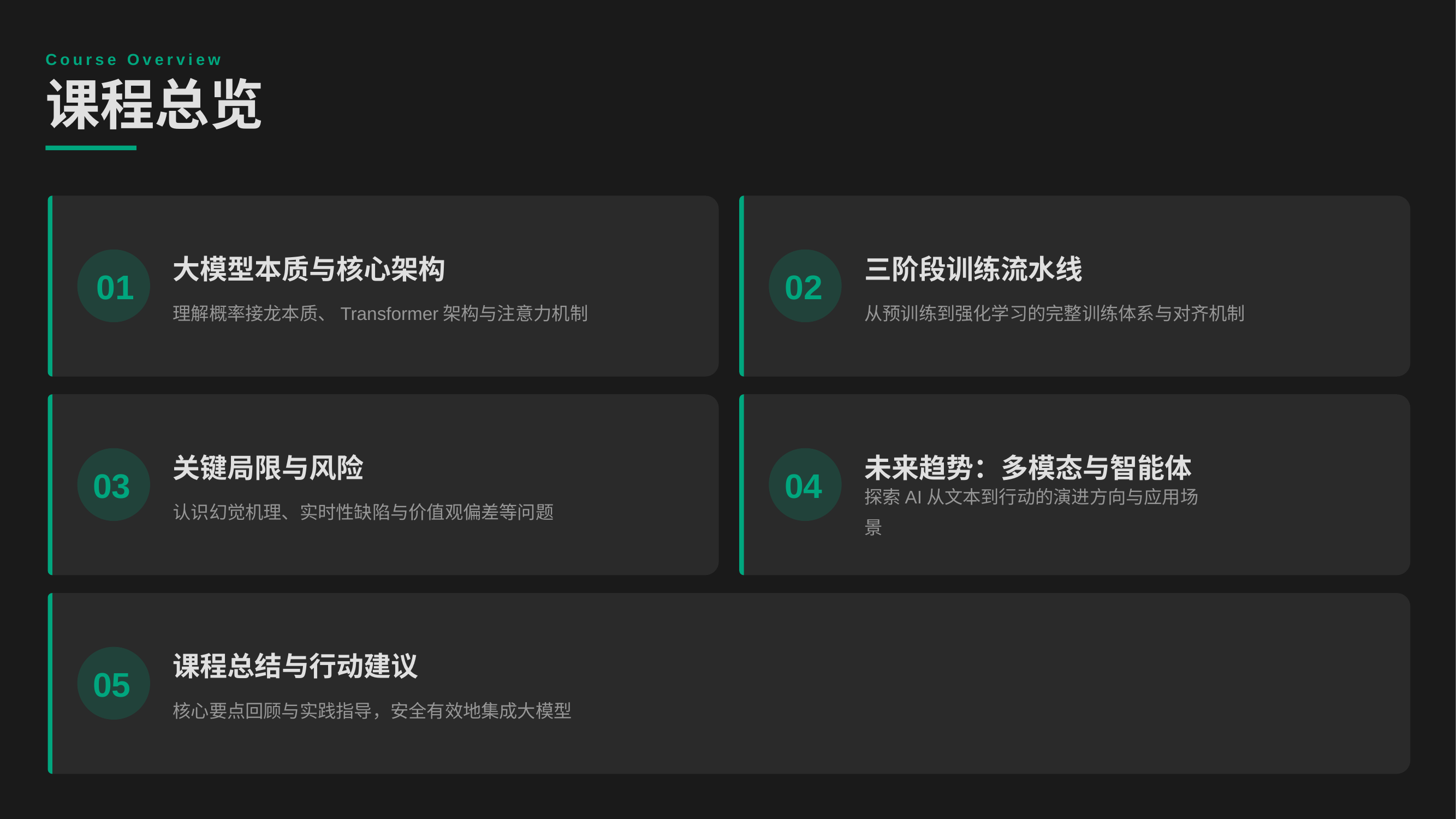

Course Overview
课程总览

大模型本质与核心架构
三阶段训练流水线

01
02
理解概率接龙本质、Transformer架构与注意力机制
从预训练到强化学习的完整训练体系与对齐机制

关键局限与风险
未来趋势：多模态与智能体

03
04
认识幻觉机理、实时性缺陷与价值观偏差等问题
探索AI从文本到行动的演进方向与应用场景

课程总结与行动建议

05
核心要点回顾与实践指导，安全有效地集成大模型